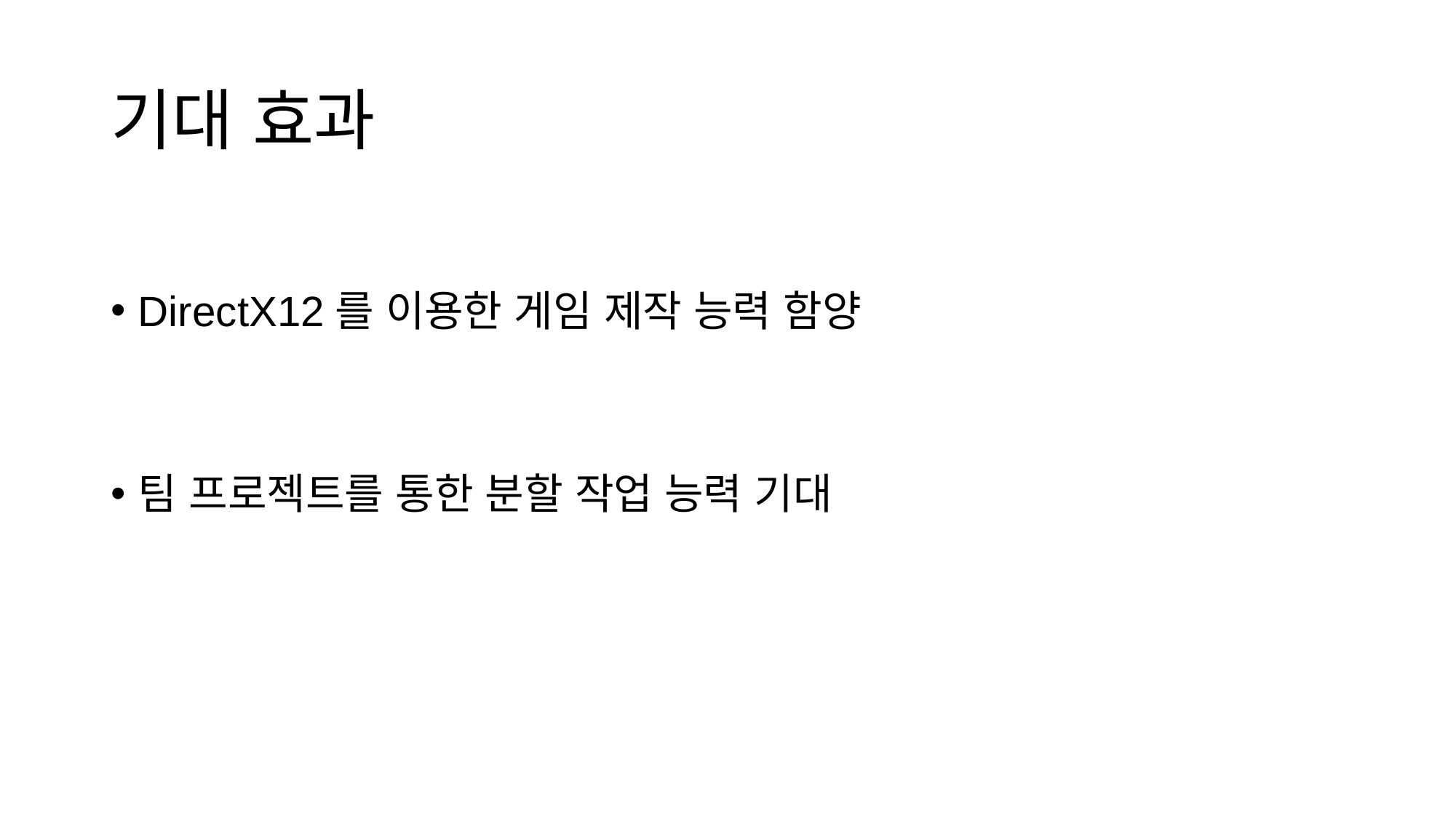

# 기대 효과

DirectX12를 이용한 게임 제작 능력 함양

팀 프로젝트를 통한 분할 작업 능력 기대